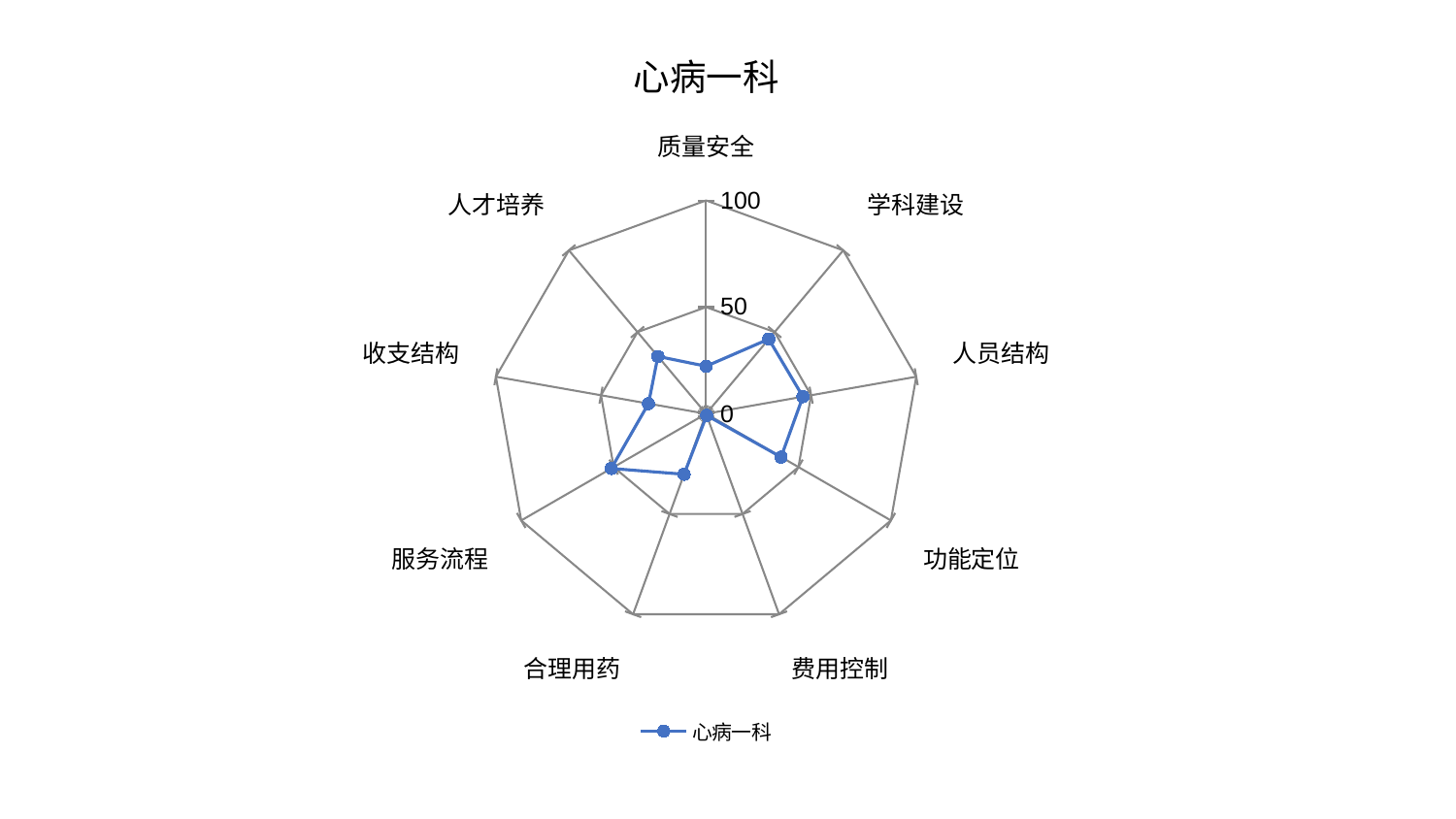

### Chart: 心病一科

| Category | 心病一科 |
|---|---|
| 质量安全 | 22.285716377136147 |
| 学科建设 | 45.72648568993675 |
| 人员结构 | 46.086339415996775 |
| 功能定位 | 40.60125803375599 |
| 费用控制 | 0.8401879428479849 |
| 合理用药 | 30.177922850705098 |
| 服务流程 | 51.283407651542035 |
| 收支结构 | 27.40097687807928 |
| 人才培养 | 35.130258679891554 |
126